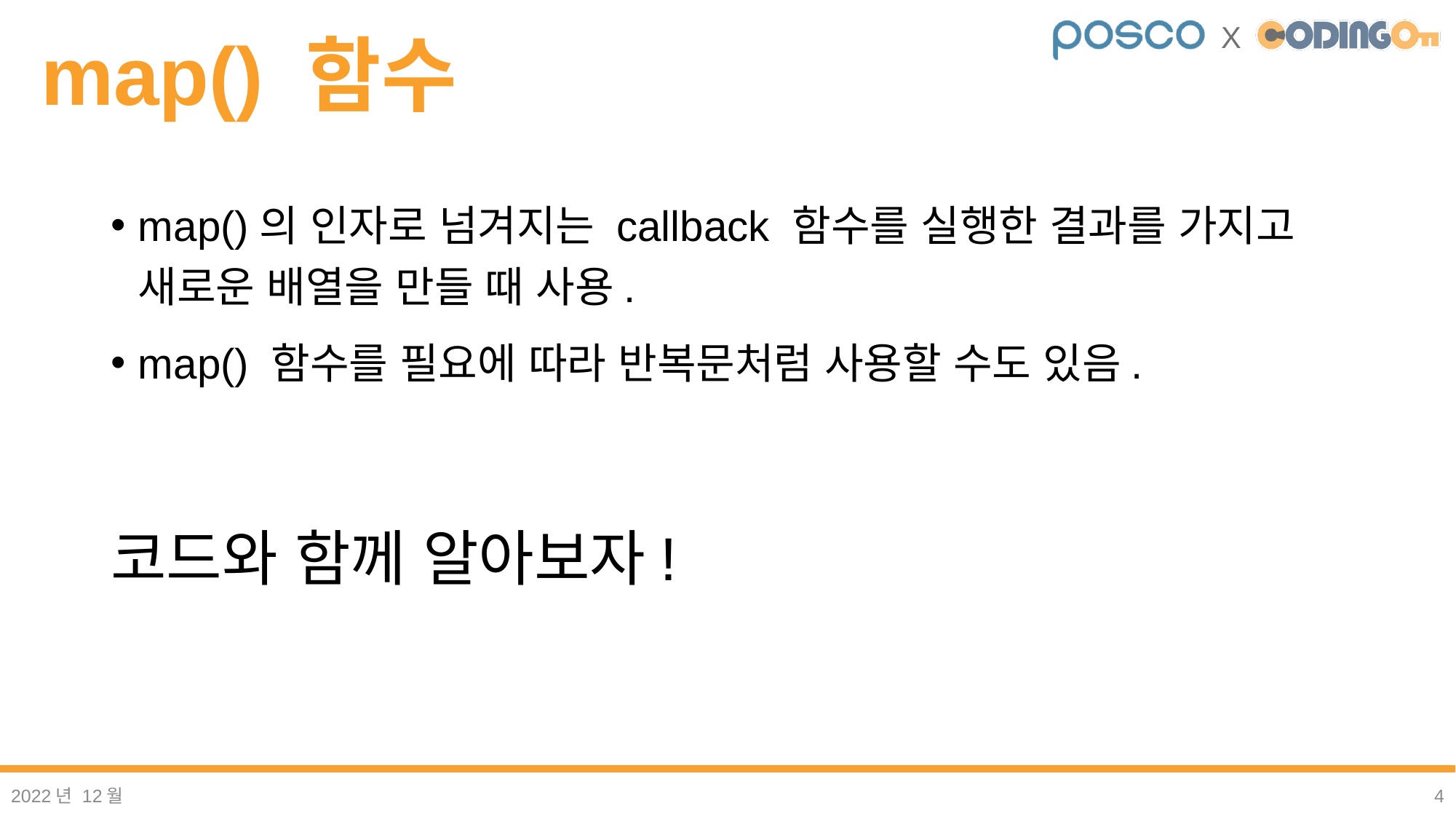

# map() 함수
map()의 인자로 넘겨지는 callback 함수를 실행한 결과를 가지고 새로운 배열을 만들 때 사용.
map() 함수를 필요에 따라 반복문처럼 사용할 수도 있음.

코드와 함께 알아보자!
2022년 12월
4